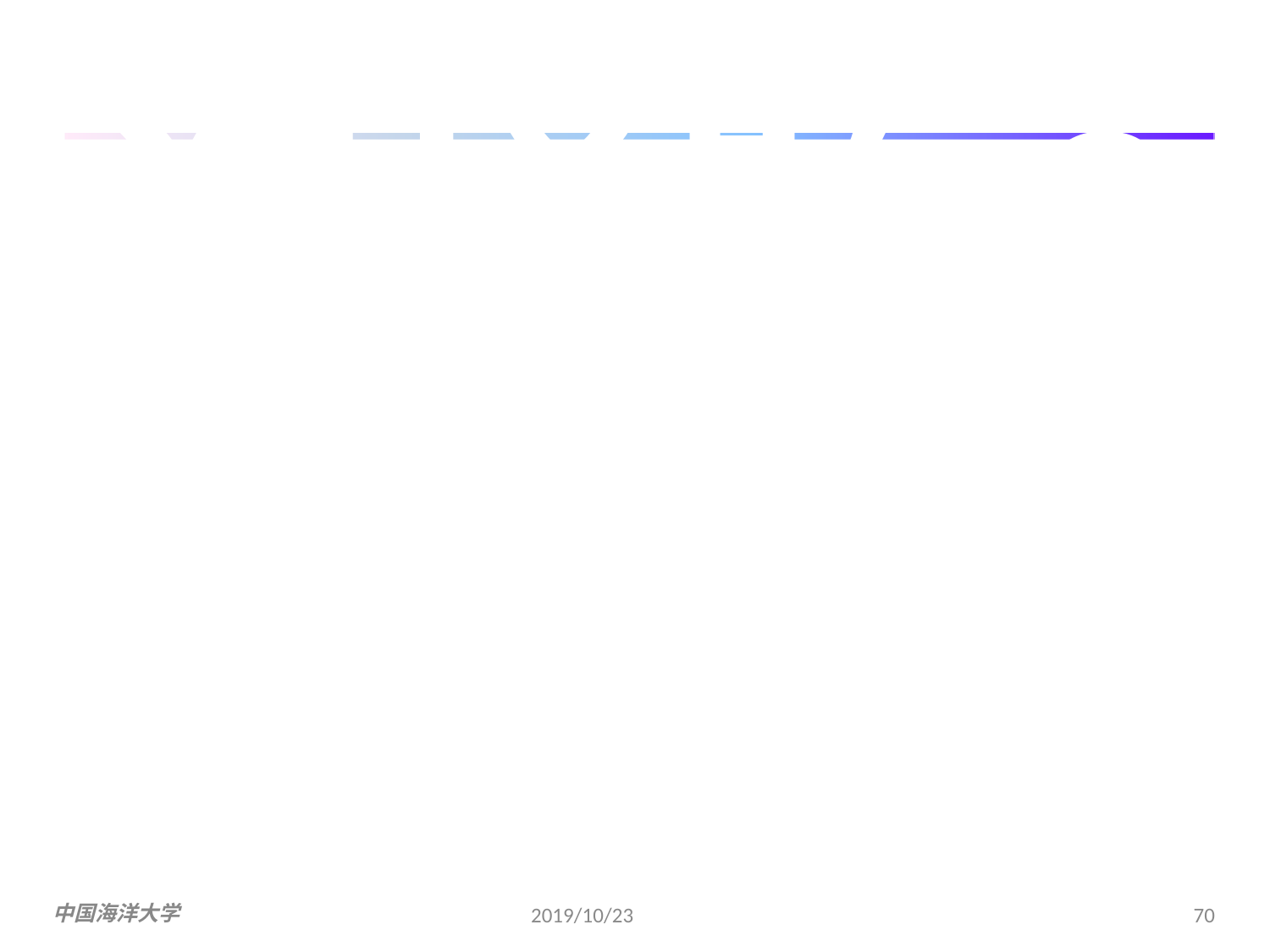

# 选择题6
ARP协议的功能是（）
	A.根据IP地址查询MAC地址
	B.根据MAC地址查询IP地址
	C.根据域名查询IP地址
	D.根据IP地址查询域名
答案：A
解析：考查ARP协议的功能。 在实际网络的数据链路层上传送数据时，最终须使用硬件地址，ARP协议是将网络层的IP地址解析为数据链路层的MAC地址。（PPP协议除外）